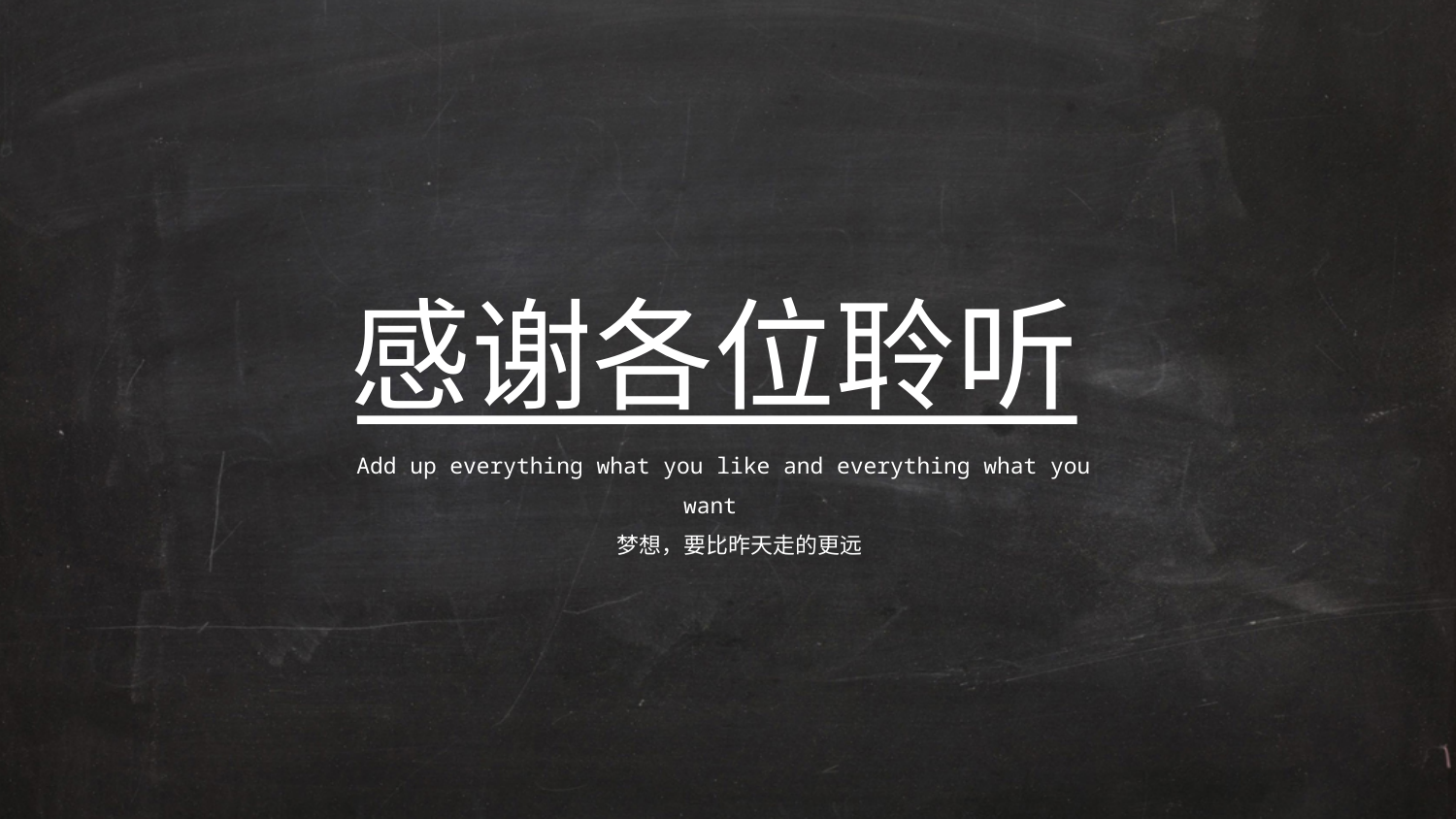

感谢各位聆听

 Add up everything what you like and everything what you want
        梦想，要比昨天走的更远